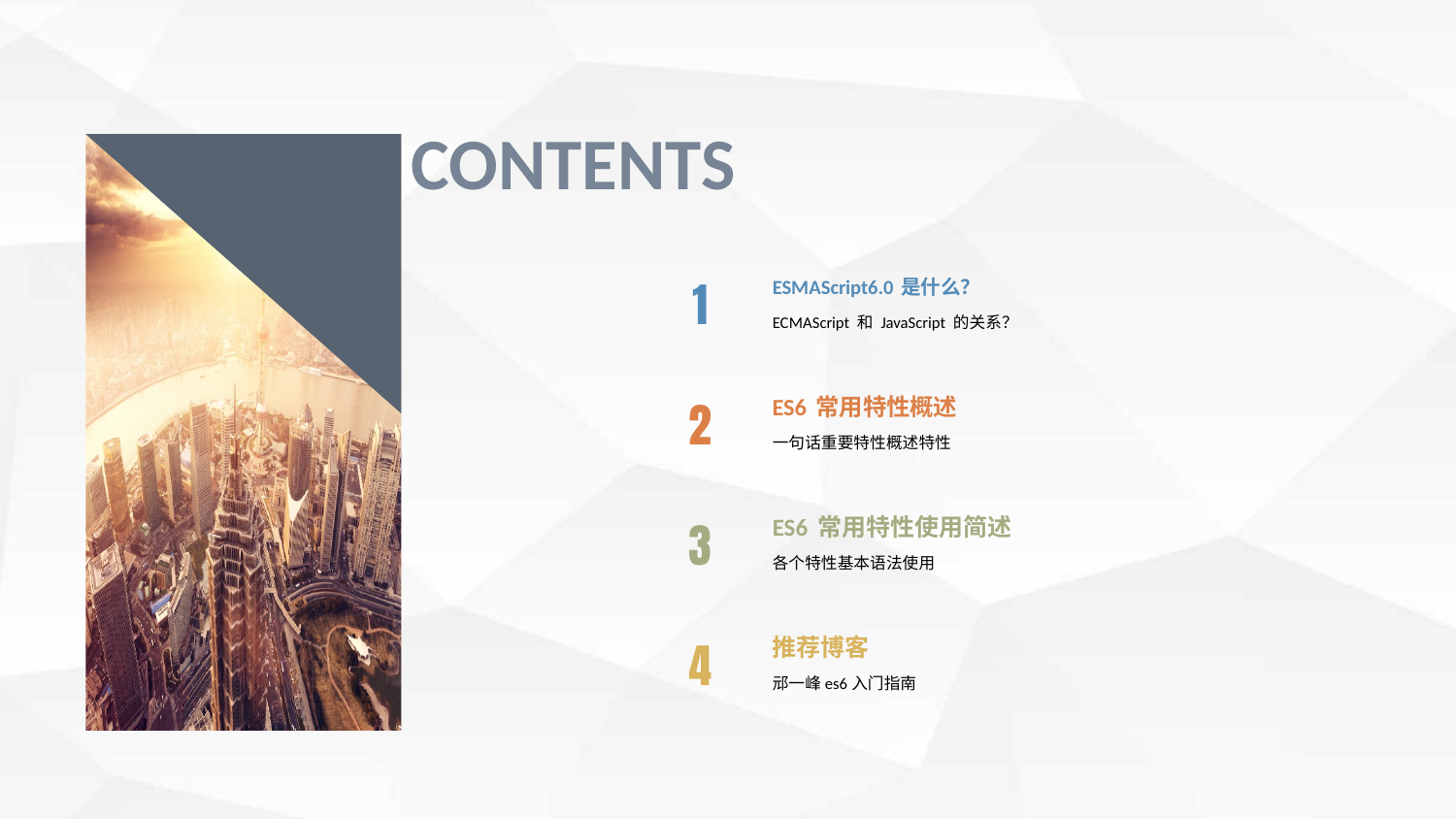

CONTENTS
1
ESMAScript6.0 是什么？
ECMAScript 和 JavaScript 的关系？

ES6 常用特性概述
一句话重要特性概述特性
2
3
ES6 常用特性使用简述
各个特性基本语法使用
4
推荐博客
邧一峰es6入门指南